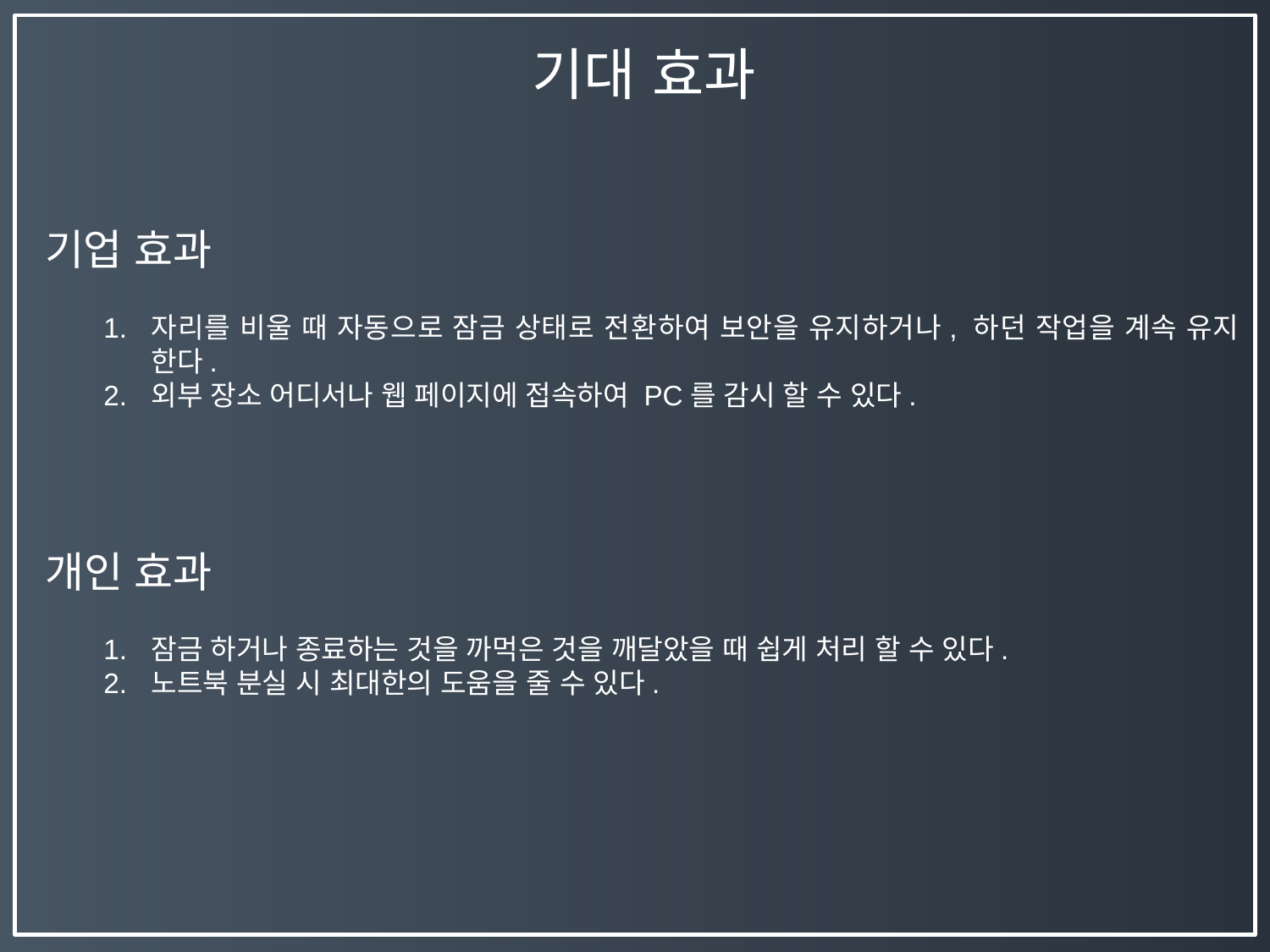

기대 효과
기업 효과
자리를 비울 때 자동으로 잠금 상태로 전환하여 보안을 유지하거나, 하던 작업을 계속 유지 한다.
외부 장소 어디서나 웹 페이지에 접속하여 PC를 감시 할 수 있다.

개인 효과
잠금 하거나 종료하는 것을 까먹은 것을 깨달았을 때 쉽게 처리 할 수 있다.
노트북 분실 시 최대한의 도움을 줄 수 있다.